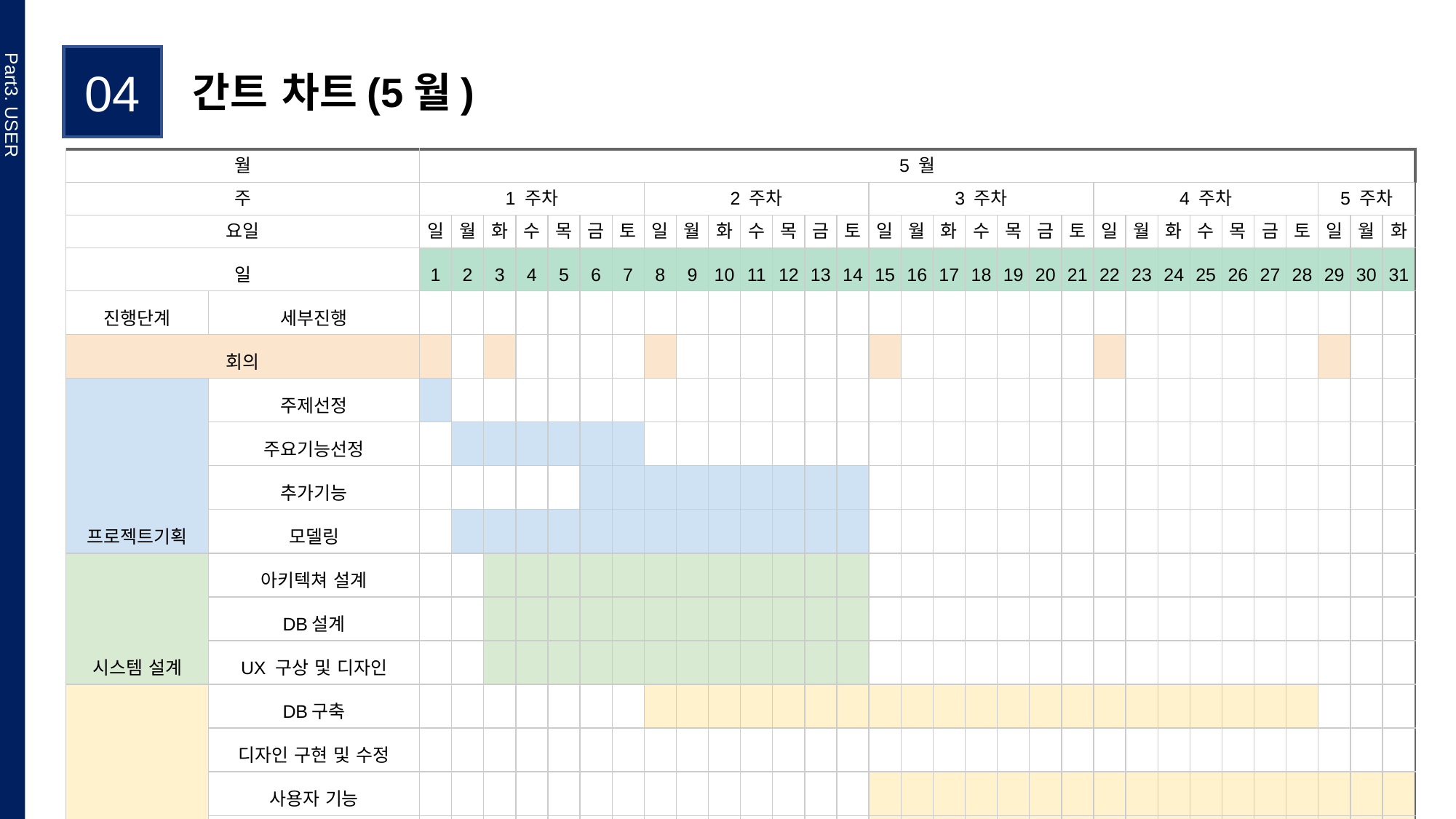

간트 차트(5월)
04
Part3. USER
| 월 |  | 5 월 |  |  |  |  |  |  |  |  |  |  |  |  |  |  |  |  |  |  |  |  |  |  |  |  |  |  |  |  |  |  |
| --- | --- | --- | --- | --- | --- | --- | --- | --- | --- | --- | --- | --- | --- | --- | --- | --- | --- | --- | --- | --- | --- | --- | --- | --- | --- | --- | --- | --- | --- | --- | --- | --- |
| 주 |  | 1 주차 |  |  |  |  |  |  | 2 주차 |  |  |  |  |  |  | 3 주차 |  |  |  |  |  |  | 4 주차 |  |  |  |  |  |  | 5 주차 |  |  |
| 요일 |  | 일 | 월 | 화 | 수 | 목 | 금 | 토 | 일 | 월 | 화 | 수 | 목 | 금 | 토 | 일 | 월 | 화 | 수 | 목 | 금 | 토 | 일 | 월 | 화 | 수 | 목 | 금 | 토 | 일 | 월 | 화 |
| 일 |  | 1 | 2 | 3 | 4 | 5 | 6 | 7 | 8 | 9 | 10 | 11 | 12 | 13 | 14 | 15 | 16 | 17 | 18 | 19 | 20 | 21 | 22 | 23 | 24 | 25 | 26 | 27 | 28 | 29 | 30 | 31 |
| 진행단계 | 세부진행 |  |  |  |  |  |  |  |  |  |  |  |  |  |  |  |  |  |  |  |  |  |  |  |  |  |  |  |  |  |  |  |
| 회의 |  |  |  |  |  |  |  |  |  |  |  |  |  |  |  |  |  |  |  |  |  |  |  |  |  |  |  |  |  |  |  |  |
| 프로젝트기획 | 주제선정 |  |  |  |  |  |  |  |  |  |  |  |  |  |  |  |  |  |  |  |  |  |  |  |  |  |  |  |  |  |  |  |
|  | 주요기능선정 |  |  |  |  |  |  |  |  |  |  |  |  |  |  |  |  |  |  |  |  |  |  |  |  |  |  |  |  |  |  |  |
|  | 추가기능 |  |  |  |  |  |  |  |  |  |  |  |  |  |  |  |  |  |  |  |  |  |  |  |  |  |  |  |  |  |  |  |
|  | 모델링 |  |  |  |  |  |  |  |  |  |  |  |  |  |  |  |  |  |  |  |  |  |  |  |  |  |  |  |  |  |  |  |
| 시스템 설계 | 아키텍쳐 설계 |  |  |  |  |  |  |  |  |  |  |  |  |  |  |  |  |  |  |  |  |  |  |  |  |  |  |  |  |  |  |  |
|  | DB설계 |  |  |  |  |  |  |  |  |  |  |  |  |  |  |  |  |  |  |  |  |  |  |  |  |  |  |  |  |  |  |  |
|  | UX 구상 및 디자인 |  |  |  |  |  |  |  |  |  |  |  |  |  |  |  |  |  |  |  |  |  |  |  |  |  |  |  |  |  |  |  |
| 개발(구현) | DB구축 |  |  |  |  |  |  |  |  |  |  |  |  |  |  |  |  |  |  |  |  |  |  |  |  |  |  |  |  |  |  |  |
|  | 디자인 구현 및 수정 |  |  |  |  |  |  |  |  |  |  |  |  |  |  |  |  |  |  |  |  |  |  |  |  |  |  |  |  |  |  |  |
|  | 사용자 기능 |  |  |  |  |  |  |  |  |  |  |  |  |  |  |  |  |  |  |  |  |  |  |  |  |  |  |  |  |  |  |  |
|  | 관리자 기능 |  |  |  |  |  |  |  |  |  |  |  |  |  |  |  |  |  |  |  |  |  |  |  |  |  |  |  |  |  |  |  |
|  | 프로젝트 병합 |  |  |  |  |  |  |  |  |  |  |  |  |  |  |  |  |  |  |  |  |  |  |  |  |  |  |  |  |  |  |  |
| 테스트 | 테스트 및 오류수정 |  |  |  |  |  |  |  |  |  |  |  |  |  |  |  |  |  |  |  |  |  |  |  |  |  |  |  |  |  |  |  |
| 문서화 | PPT 작성화 및 문서화 |  |  |  |  |  |  |  |  |  |  |  |  |  |  |  |  |  |  |  |  |  |  |  |  |  |  |  |  |  |  |  |
| 평가 | 최종 평가 및 발표 |  |  |  |  |  |  |  |  |  |  |  |  |  |  |  |  |  |  |  |  |  |  |  |  |  |  |  |  |  |  |  |